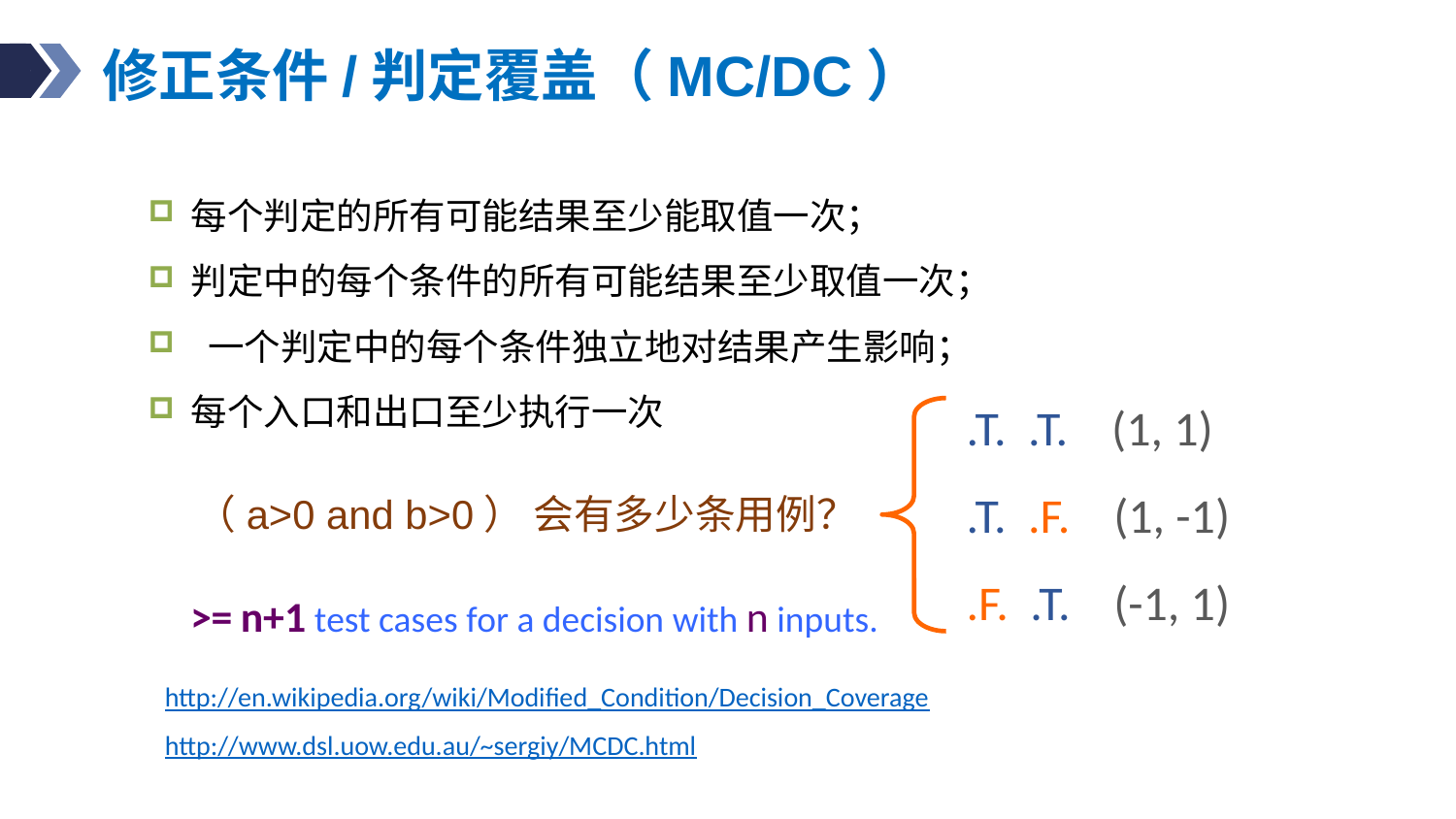

# 修正条件/判定覆盖（MC/DC）
每个判定的所有可能结果至少能取值一次；
判定中的每个条件的所有可能结果至少取值一次；
 一个判定中的每个条件独立地对结果产生影响；
每个入口和出口至少执行一次
.T.  .T.    (1, 1)
.T.  .F.    (1, -1)
.F.  .T.    (-1, 1)

（a>0 and b>0） 会有多少条用例？
>= n+1 test cases for a decision with n inputs.
http://www.dsl.uow.edu.au/~sergiy/MCDC.html
http://en.wikipedia.org/wiki/Modified_Condition/Decision_Coverage